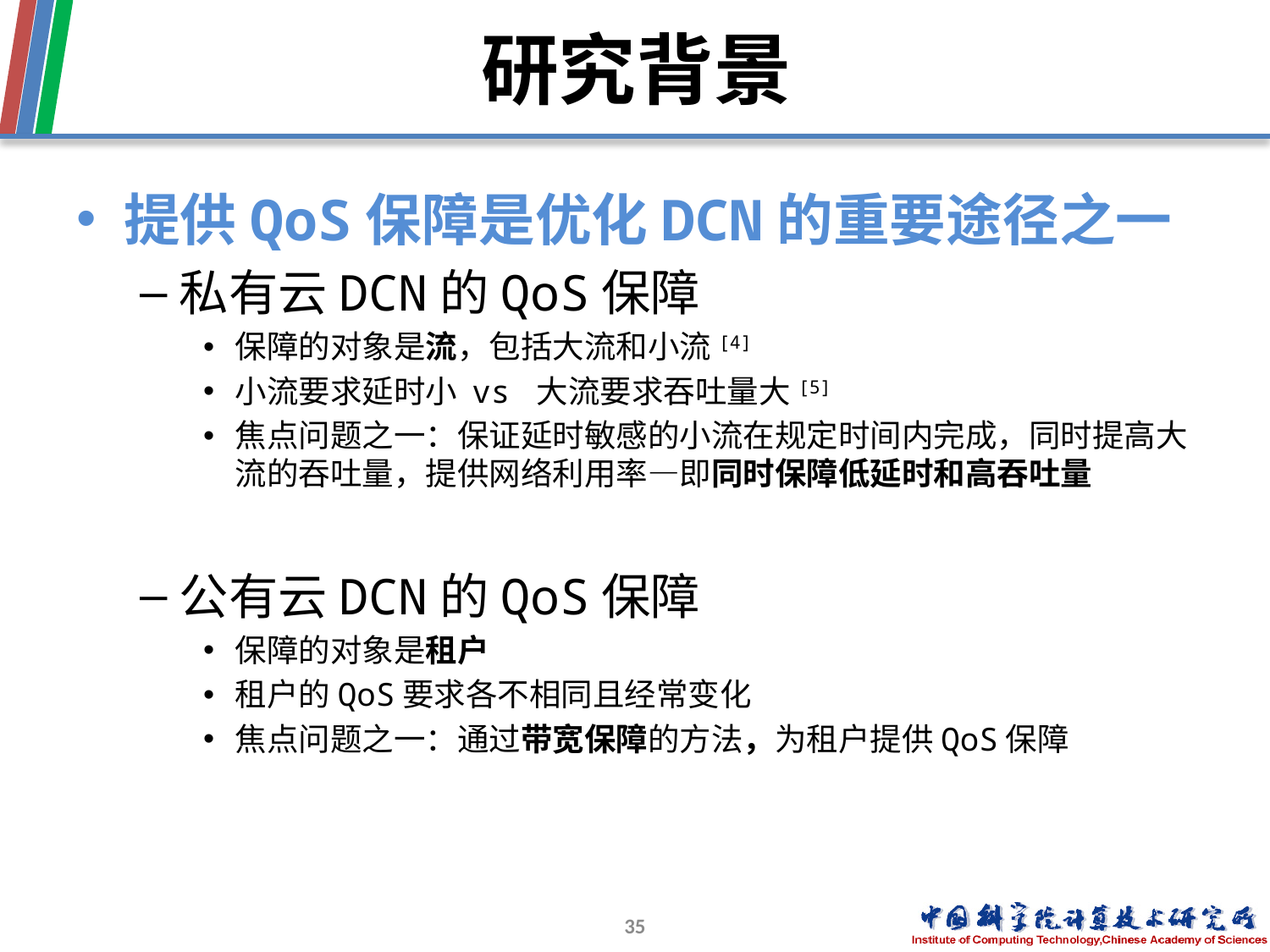

# 研究背景
提供QoS保障是优化DCN的重要途径之一
私有云DCN的QoS保障
保障的对象是流，包括大流和小流[4]
小流要求延时小 vs 大流要求吞吐量大[5]
焦点问题之一：保证延时敏感的小流在规定时间内完成，同时提高大流的吞吐量，提供网络利用率—即同时保障低延时和高吞吐量

公有云DCN的QoS保障
保障的对象是租户
租户的QoS要求各不相同且经常变化
焦点问题之一：通过带宽保障的方法，为租户提供QoS保障
35